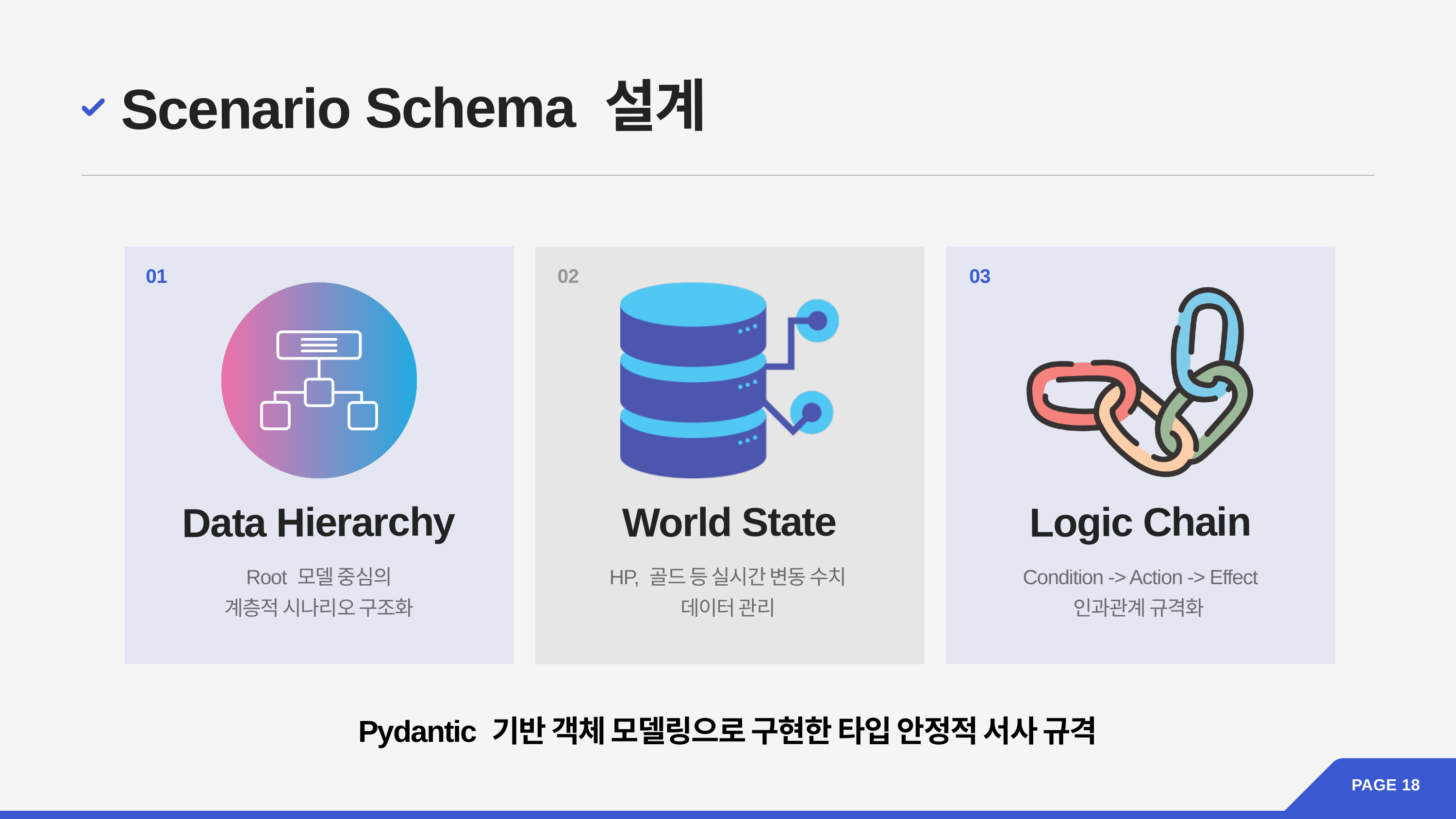

Scenario Schema 설계

01
02
03

Logic Chain
World State
Data Hierarchy
Root 모델 중심의
계층적 시나리오 구조화
HP, 골드 등 실시간 변동 수치
데이터 관리
Condition -> Action -> Effect
인과관계 규격화
Pydantic 기반 객체 모델링으로 구현한 타입 안정적 서사 규격

PAGE 18